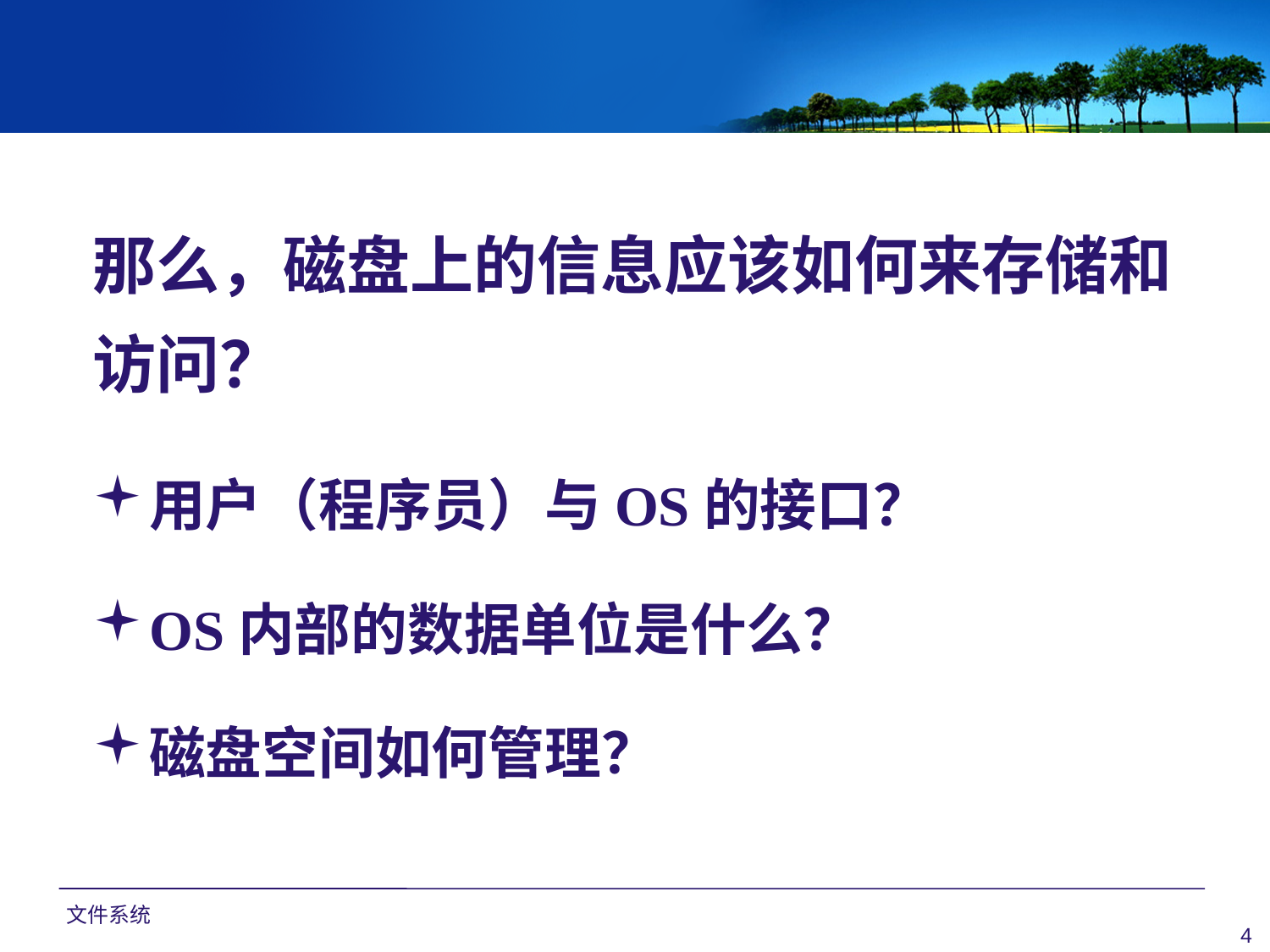

那么，磁盘上的信息应该如何来存储和访问？
用户（程序员）与OS的接口？
OS内部的数据单位是什么？
磁盘空间如何管理？
文件系统
4